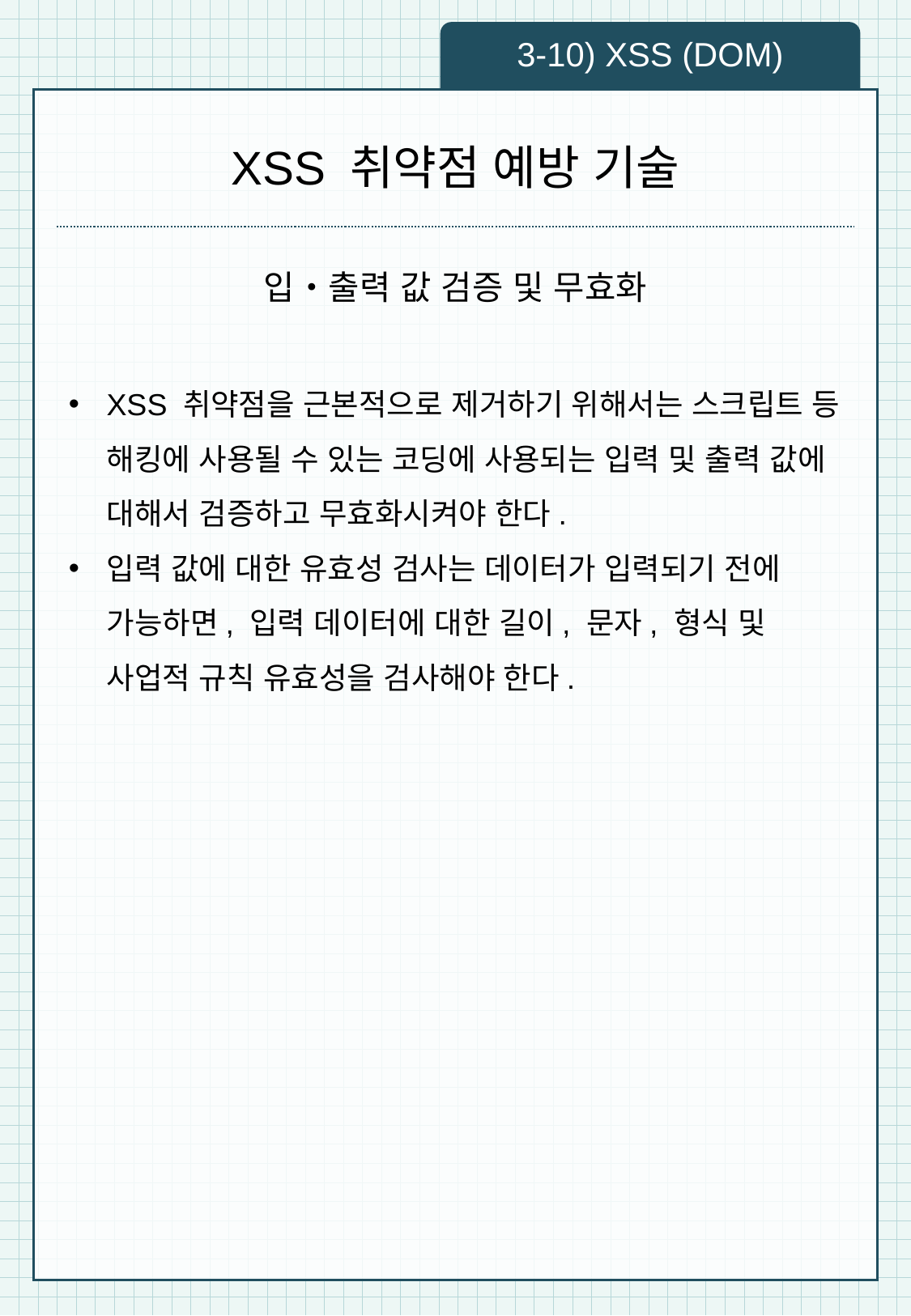

3-10) XSS (DOM)

# XSS 취약점 예방 기술
입・출력 값 검증 및 무효화

XSS 취약점을 근본적으로 제거하기 위해서는 스크립트 등 해킹에 사용될 수 있는 코딩에 사용되는 입력 및 출력 값에 대해서 검증하고 무효화시켜야 한다.
입력 값에 대한 유효성 검사는 데이터가 입력되기 전에 가능하면, 입력 데이터에 대한 길이, 문자, 형식 및 사업적 규칙 유효성을 검사해야 한다.